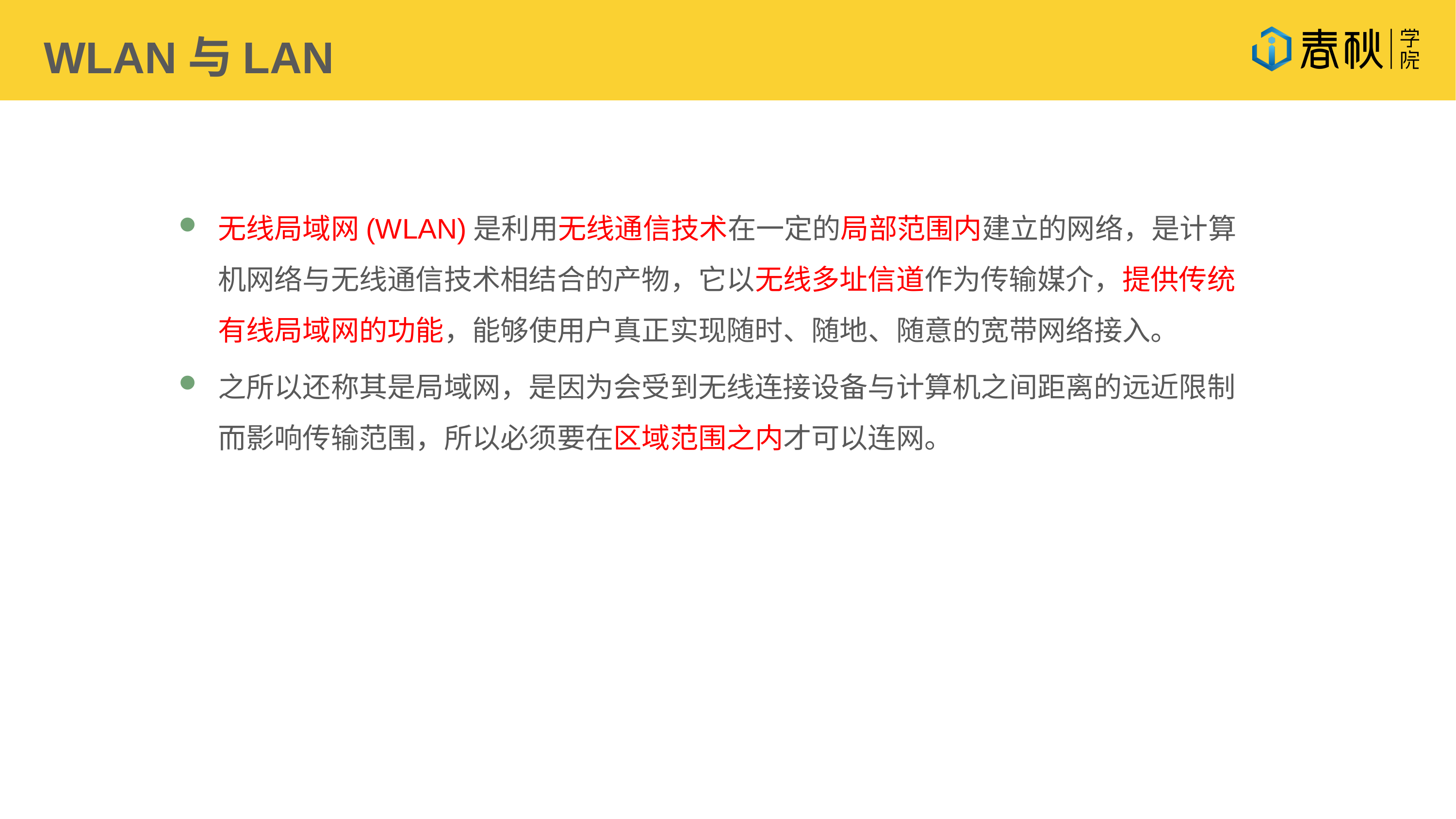

WLAN与LAN

无线局域网(WLAN)是利用无线通信技术在一定的局部范围内建立的网络，是计算机网络与无线通信技术相结合的产物，它以无线多址信道作为传输媒介，提供传统有线局域网的功能，能够使用户真正实现随时、随地、随意的宽带网络接入。
之所以还称其是局域网，是因为会受到无线连接设备与计算机之间距离的远近限制而影响传输范围，所以必须要在区域范围之内才可以连网。